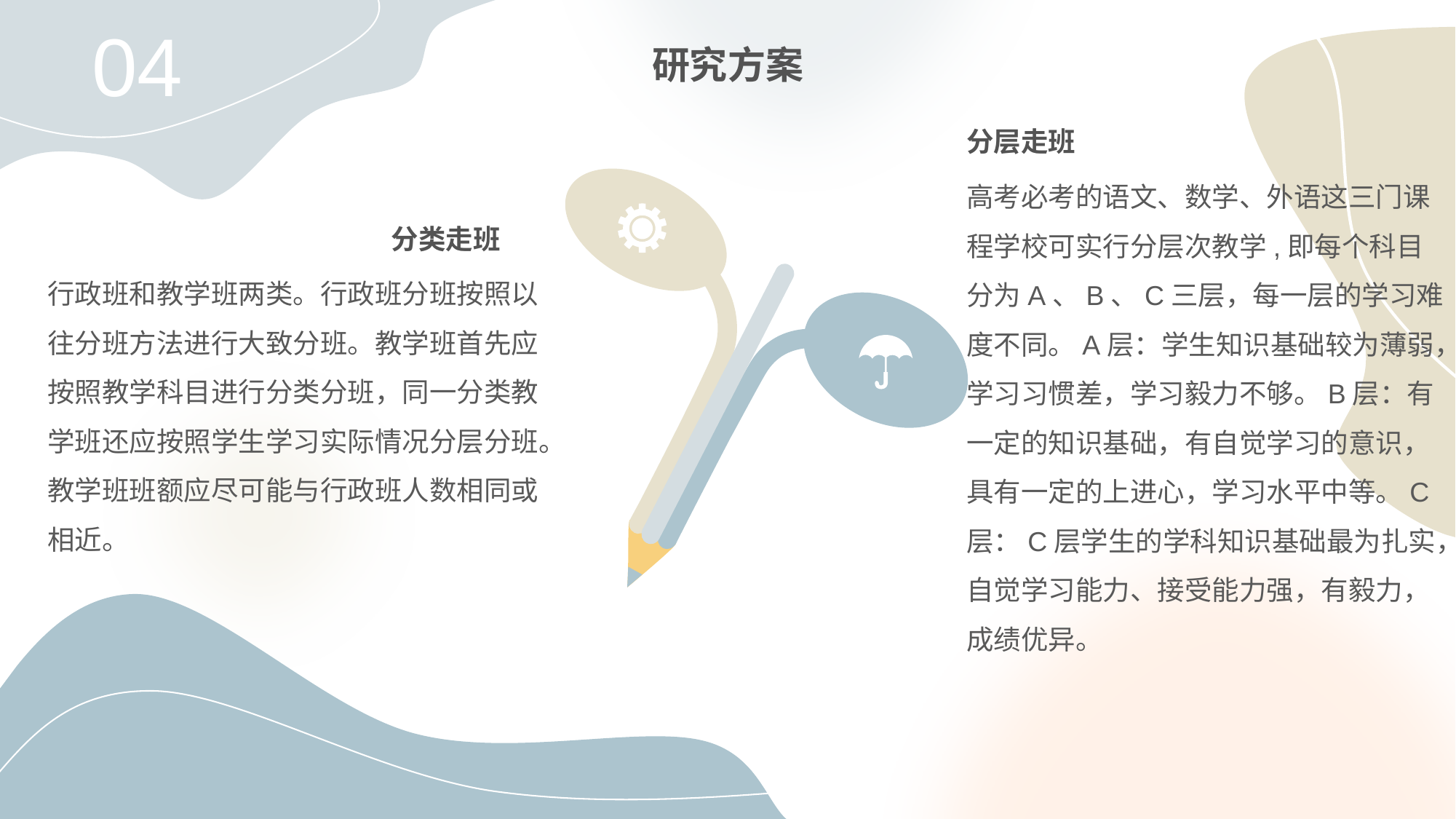

04
研究方案
分层走班
高考必考的语文、数学、外语这三门课程学校可实行分层次教学,即每个科目分为A、B、C三层，每一层的学习难度不同。A层：学生知识基础较为薄弱，学习习惯差，学习毅力不够。B层：有一定的知识基础，有自觉学习的意识，具有一定的上进心，学习水平中等。C层：C层学生的学科知识基础最为扎实，自觉学习能力、接受能力强，有毅力，成绩优异。

分类走班
行政班和教学班两类。行政班分班按照以往分班方法进行大致分班。教学班首先应按照教学科目进行分类分班，同一分类教学班还应按照学生学习实际情况分层分班。教学班班额应尽可能与行政班人数相同或相近。